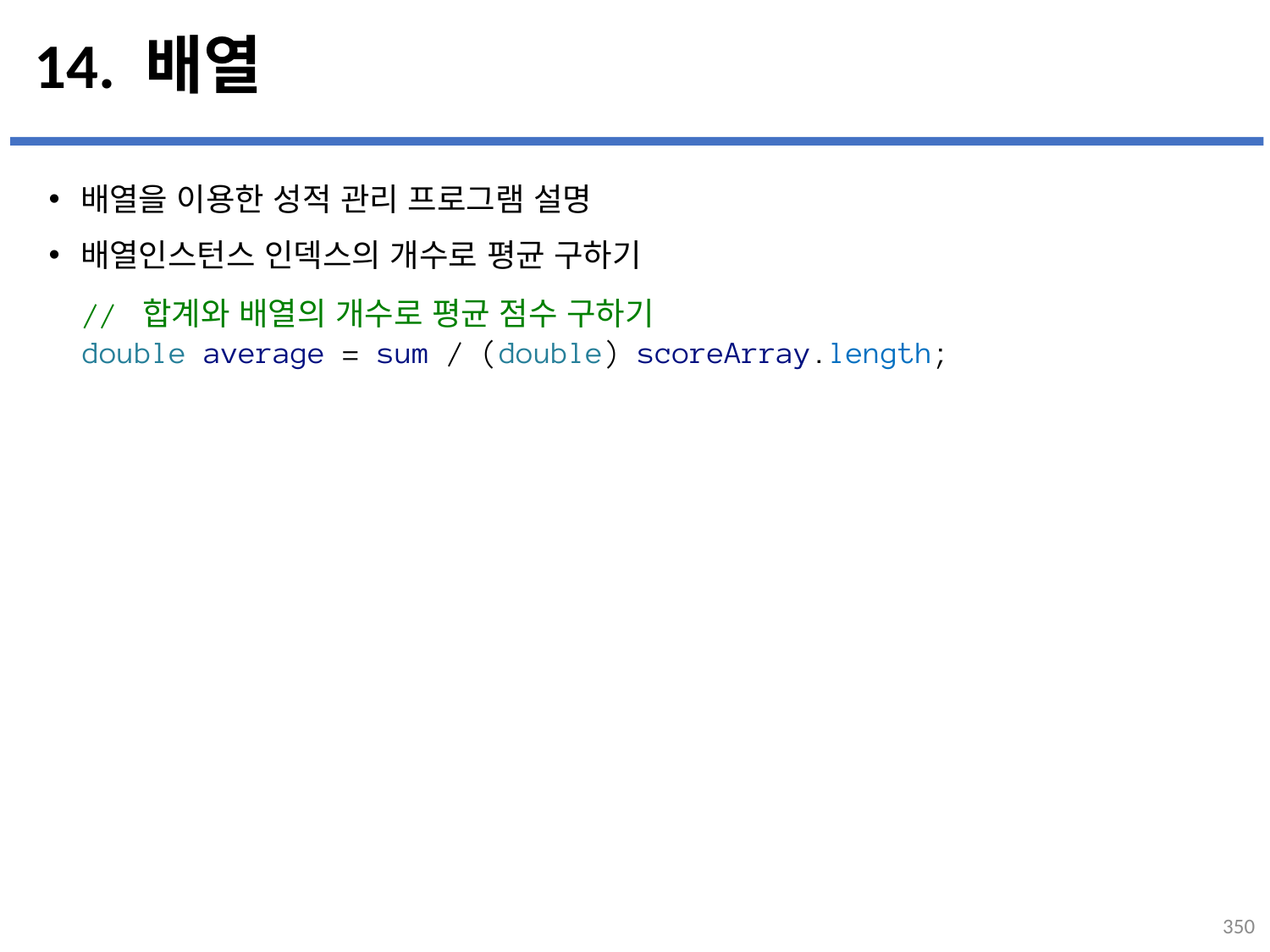

# 14. 배열
배열을 이용한 성적 관리 프로그램 설명
배열인스턴스 인덱스의 개수로 평균 구하기

...

설명
// 합계와 배열의 개수로 평균 점수 구하기
double average = sum / (double) scoreArray.length;
350